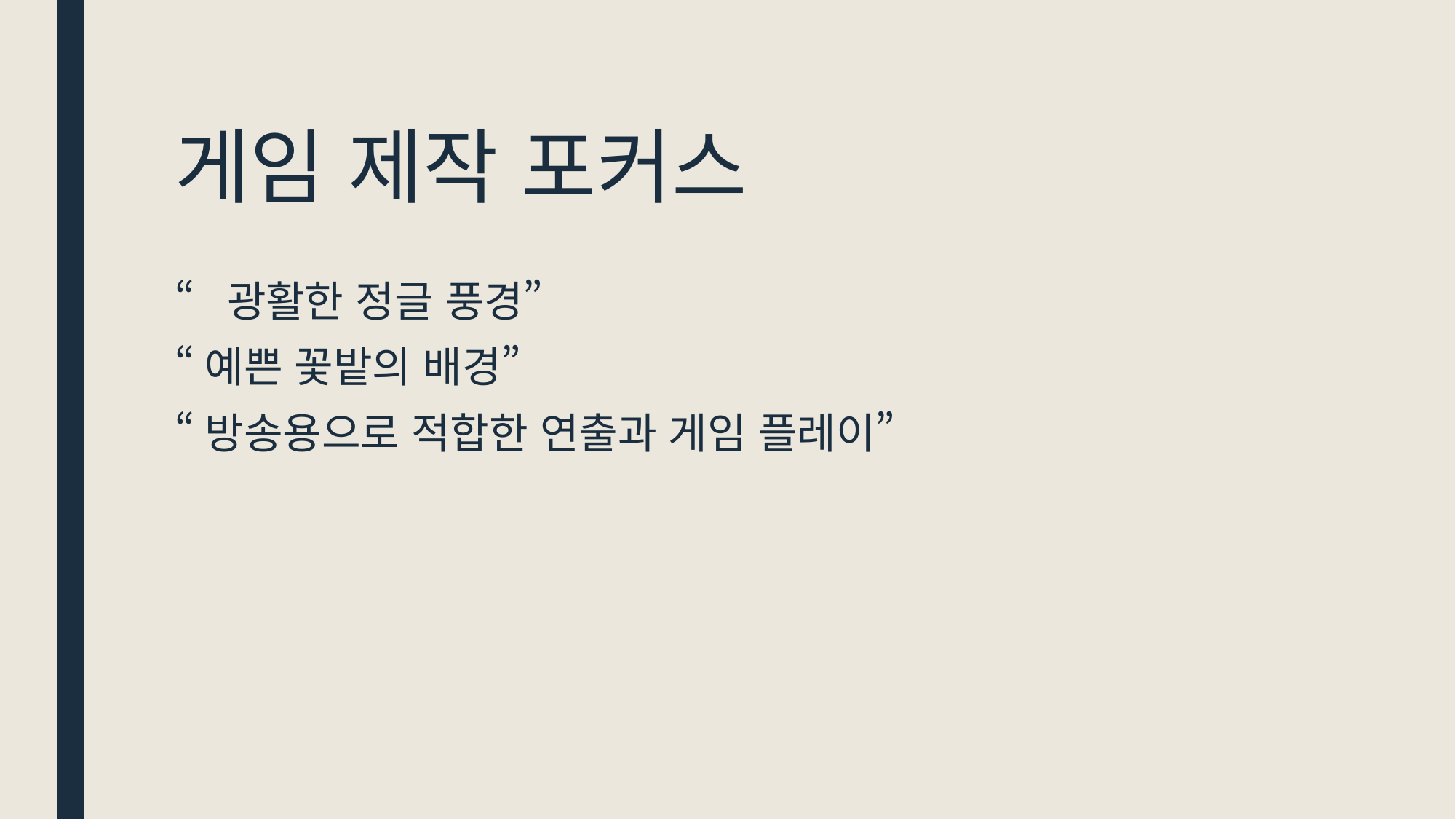

# 게임 제작 포커스
“광활한 정글 풍경”
“예쁜 꽃밭의 배경”
“방송용으로 적합한 연출과 게임 플레이”